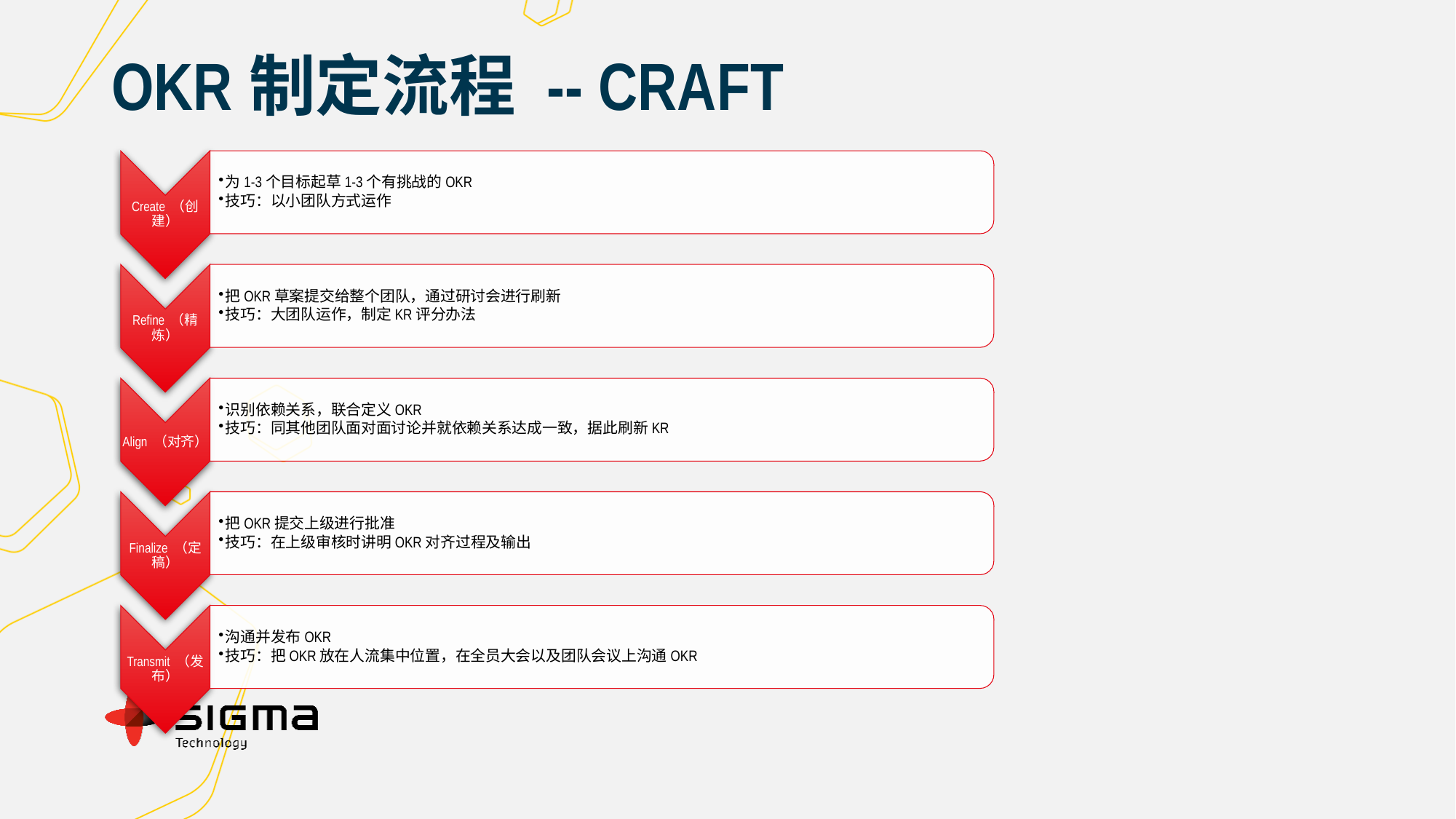

# OKR制定流程 -- CRAFT
Create （创建）
为1-3个目标起草1-3个有挑战的OKR
技巧：以小团队方式运作
Refine （精炼）
把OKR草案提交给整个团队，通过研讨会进行刷新
技巧：大团队运作，制定KR评分办法
Align （对齐）
识别依赖关系，联合定义OKR
技巧：同其他团队面对面讨论并就依赖关系达成一致，据此刷新KR
Finalize （定稿）
把OKR提交上级进行批准
技巧：在上级审核时讲明OKR对齐过程及输出
Transmit （发布）
沟通并发布OKR
技巧：把OKR放在人流集中位置，在全员大会以及团队会议上沟通OKR